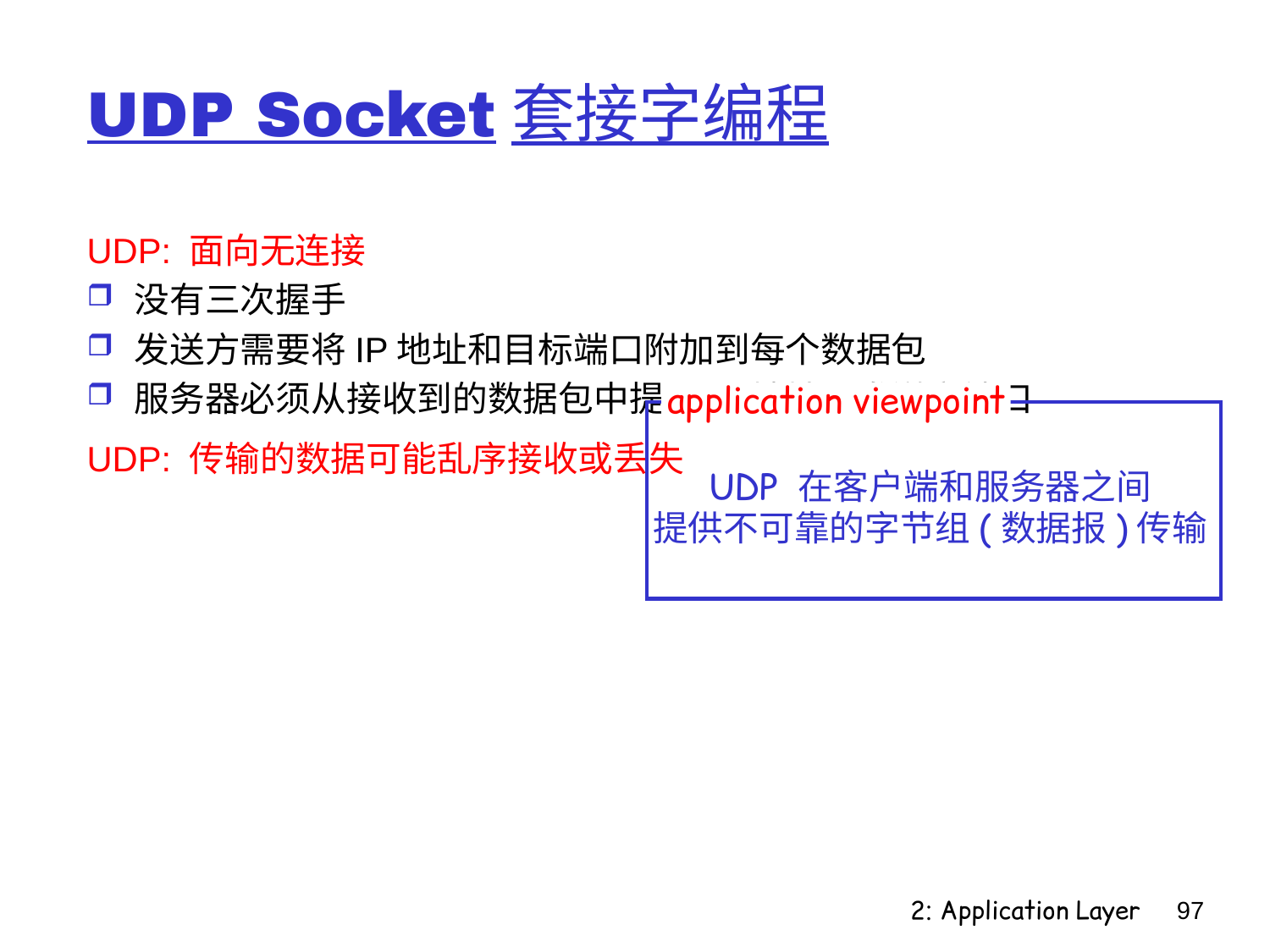

# UDP Socket套接字编程
UDP: 面向无连接
没有三次握手
发送方需要将IP地址和目标端口附加到每个数据包
服务器必须从接收到的数据包中提取IP地址，发送方端口
UDP: 传输的数据可能乱序接收或丢失
application viewpoint

UDP 在客户端和服务器之间
提供不可靠的字节组(数据报)传输
2: Application Layer
97